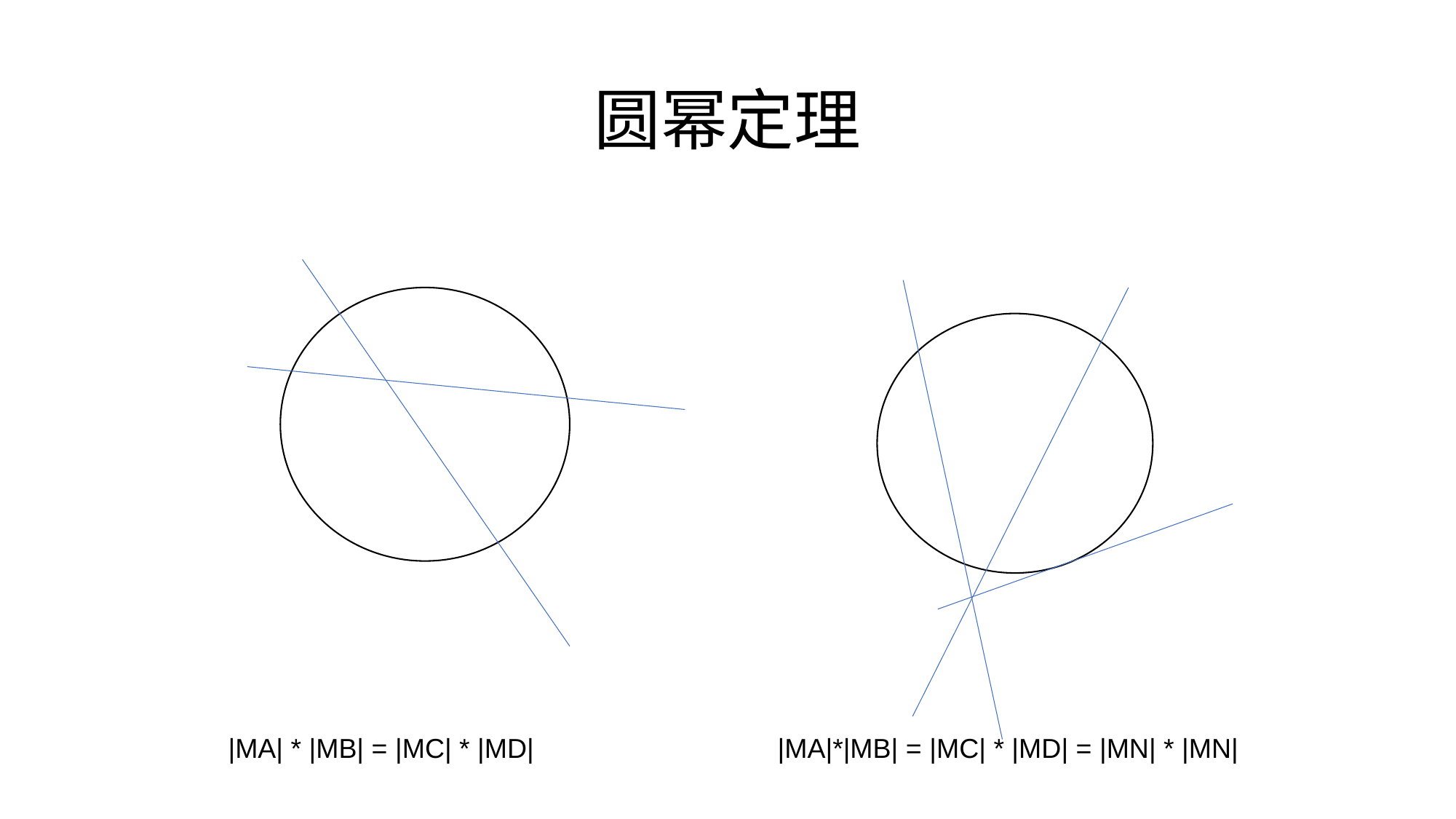

# 圆幂定理

|MA| * |MB| = |MC| * |MD|                                |MA|*|MB| = |MC| * |MD| = |MN| * |MN|